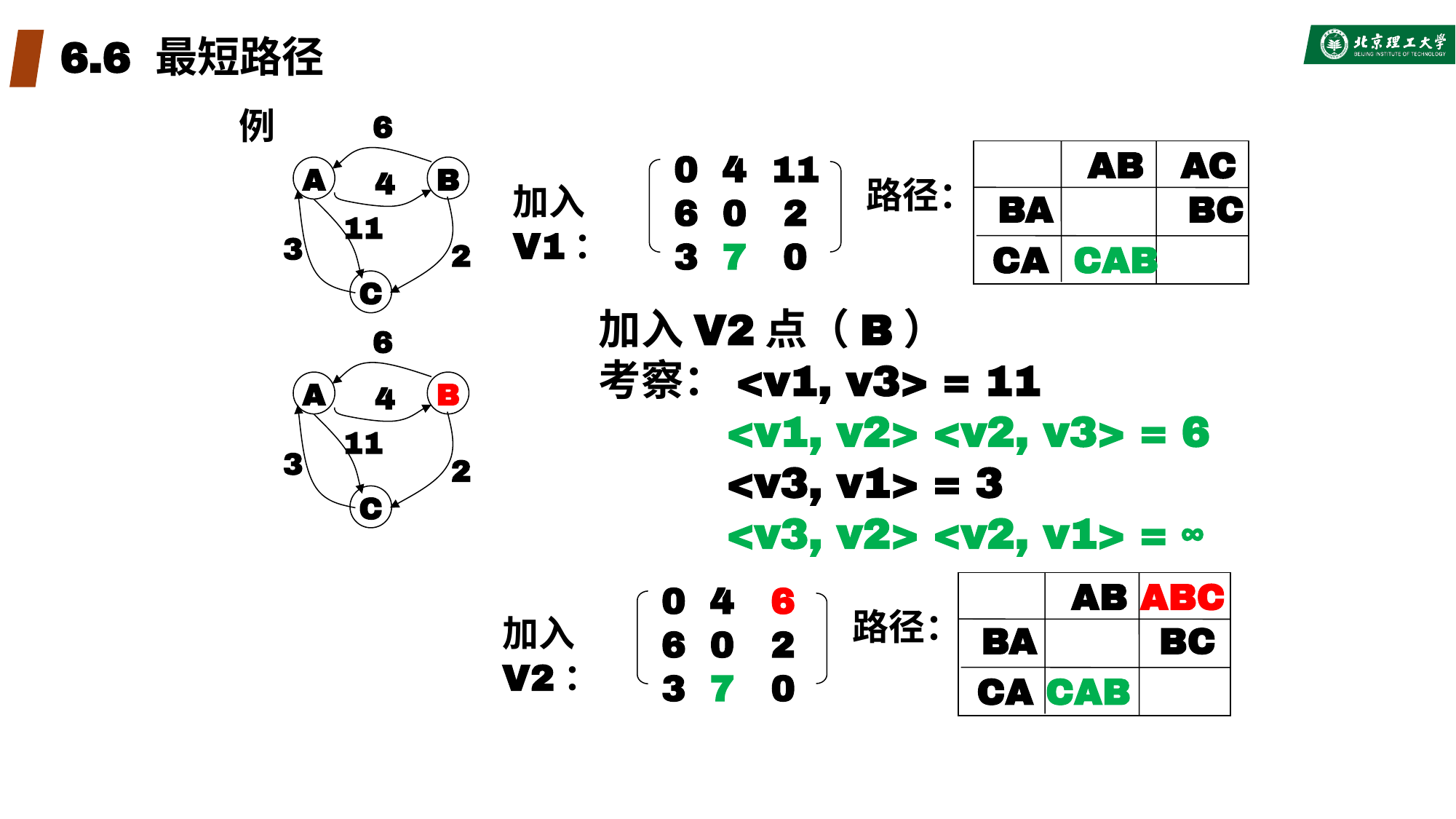

# 6.6 最短路径
例
6

A
B
4

11
3
2
C
AB   AC

BA           BC
CA  CAB
路径：
0  4  11
6  0   2
3  7   0

加入V1：
加入V2点（B）
考察：<v1, v3> = 11
         <v1, v2> <v2, v3> = 6
         <v3, v1> = 3
         <v3, v2> <v2, v1> = ∞

6

A
B
4

11
3
2
C
AB ABC

BA          BC
CA CAB
路径：
0  4   6
6  0   2
3  7   0

加入V2：